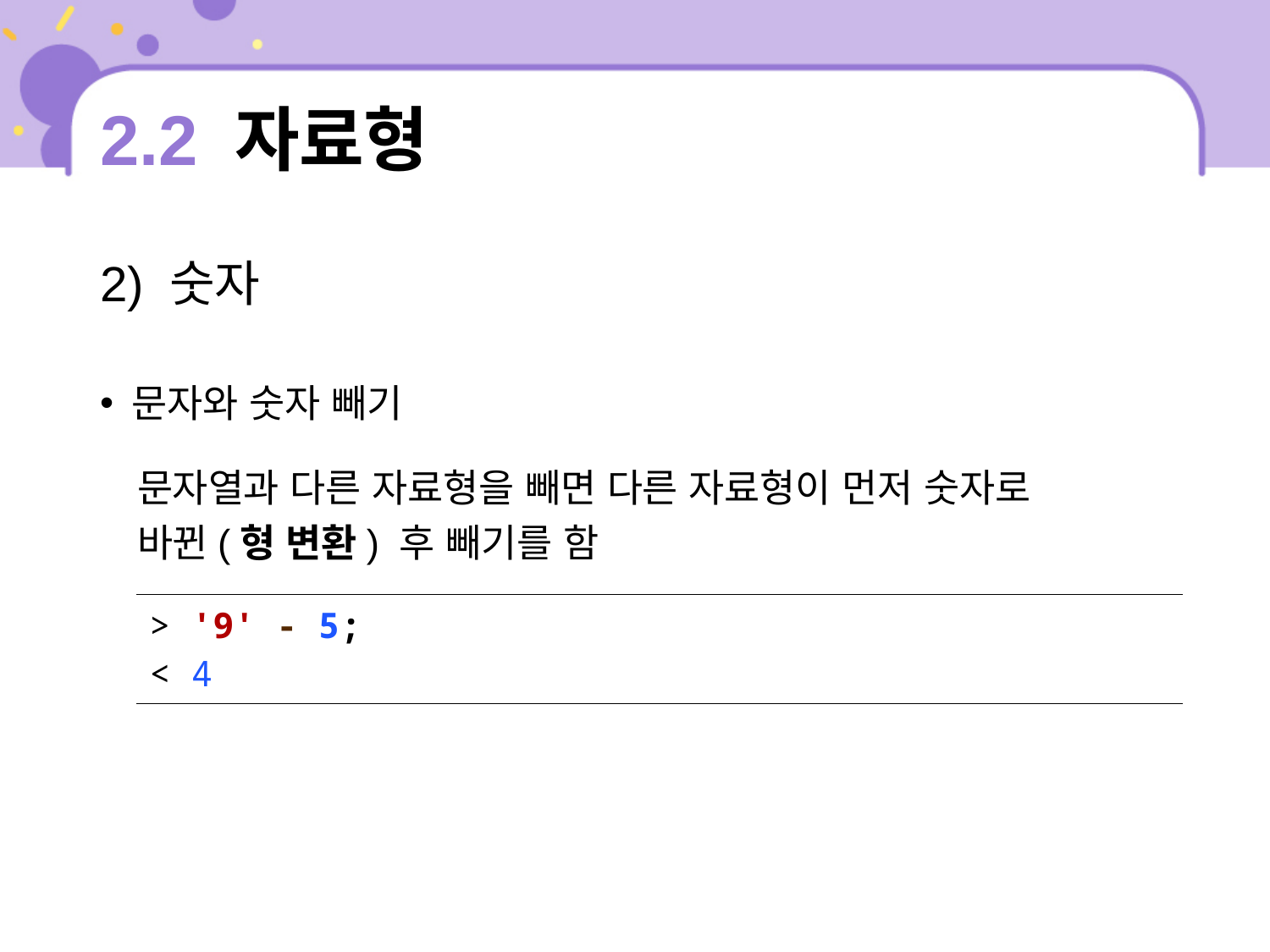

# 2.2 자료형
2) 숫자
문자와 숫자 빼기
문자열과 다른 자료형을 빼면 다른 자료형이 먼저 숫자로
바뀐(형 변환) 후 빼기를 함

| > '9' - 5; < 4 |
| --- |